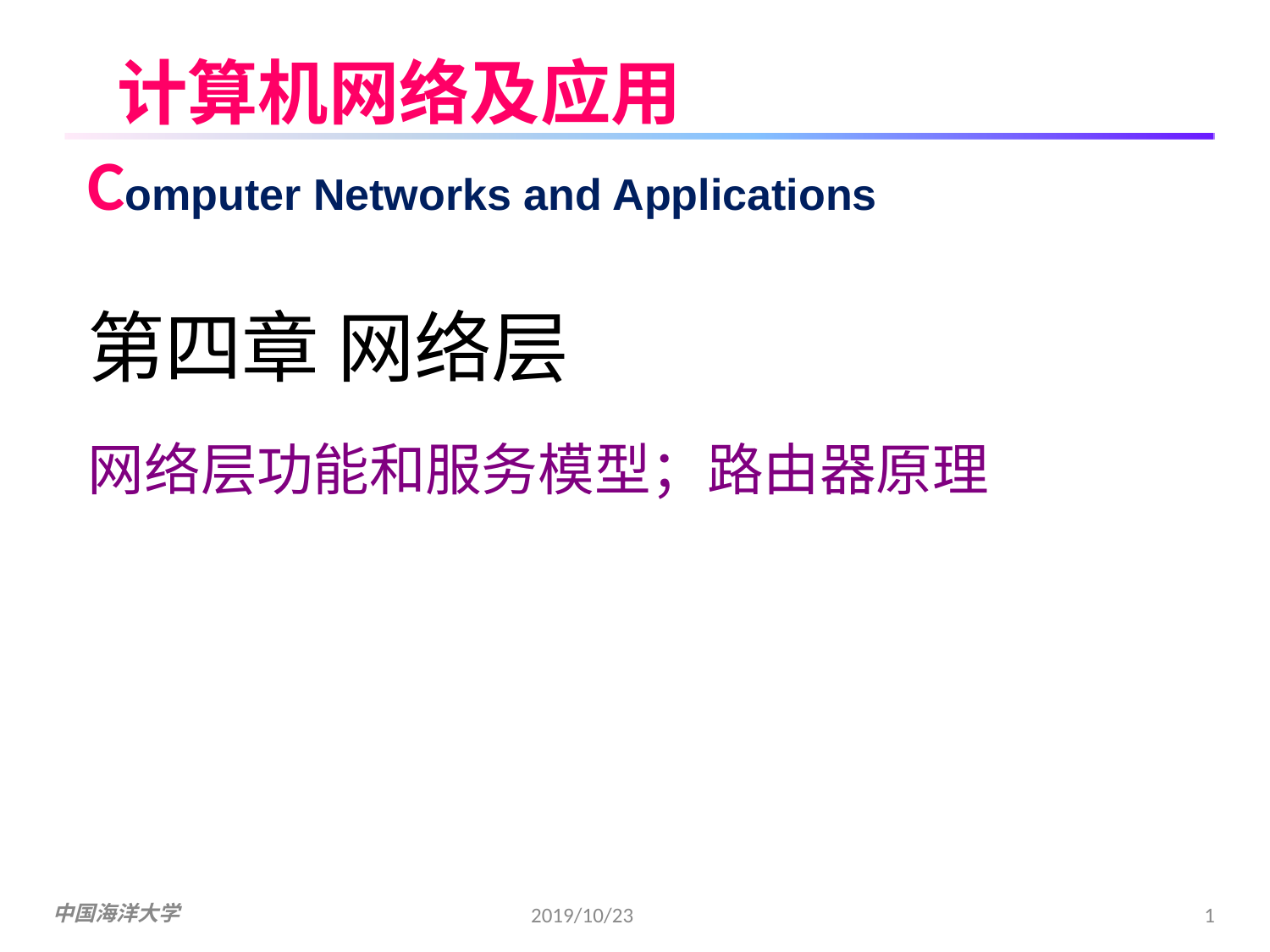

# 计算机网络及应用
Computer Networks and Applications
第四章 网络层
网络层功能和服务模型；路由器原理